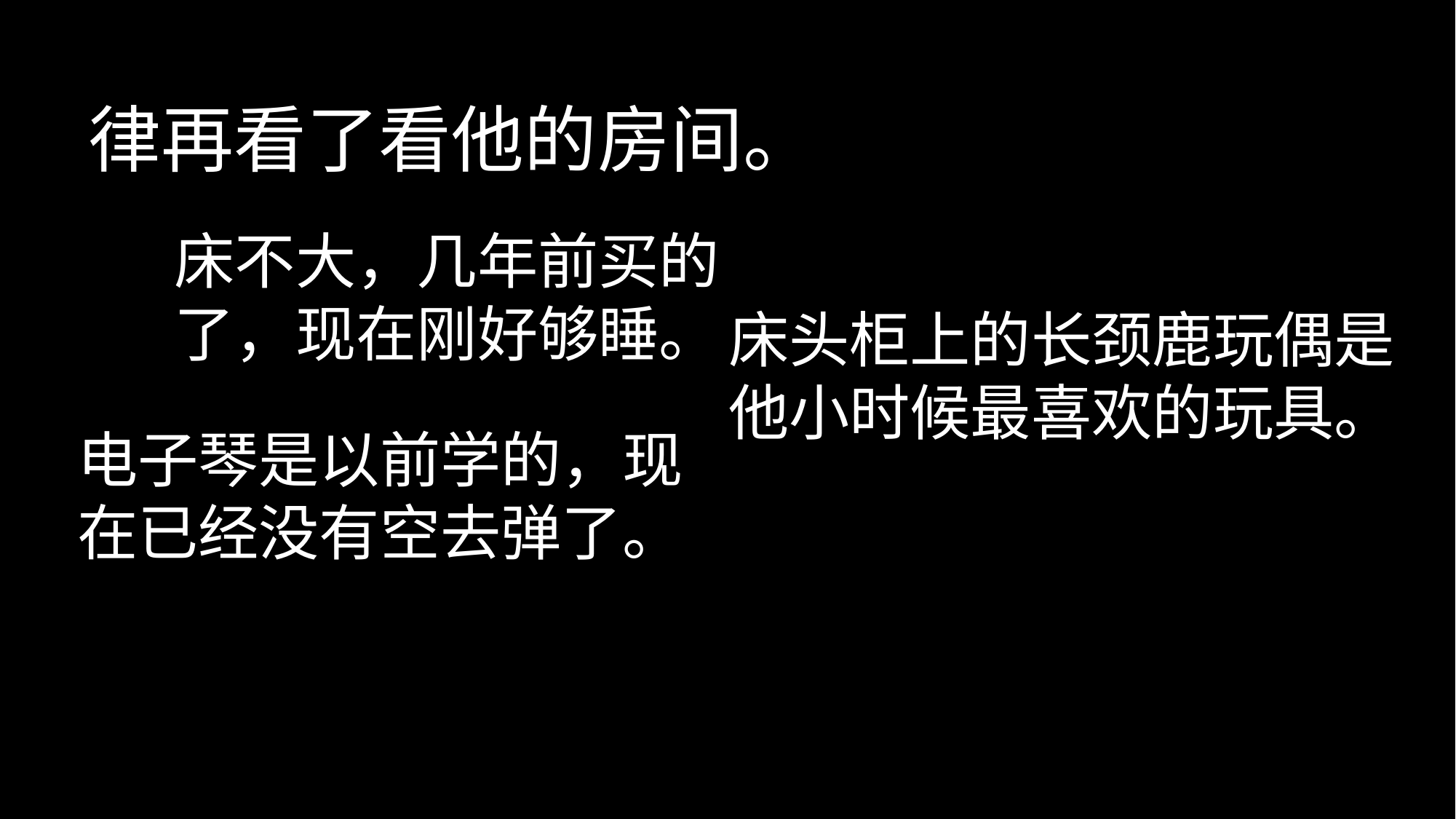

律再看了看他的房间。
床不大，几年前买的了，现在刚好够睡。
床头柜上的长颈鹿玩偶是他小时候最喜欢的玩具。
电子琴是以前学的，现在已经没有空去弹了。